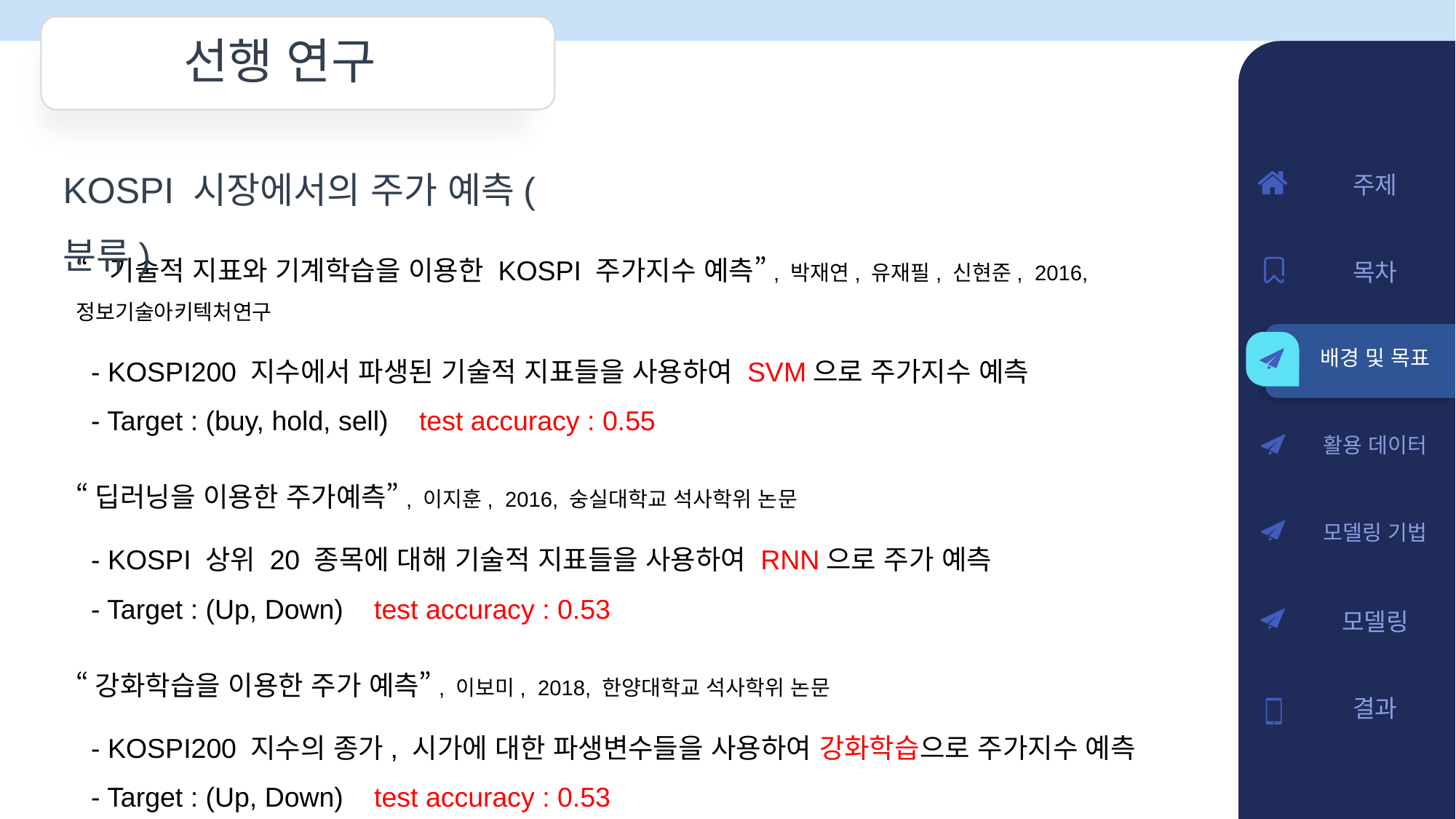

선행 연구

KOSPI 시장에서의 주가 예측(분류)
주제

목차

배경 및 목표

활용 데이터

모델링 기법

모델링

결과

“기술적 지표와 기계학습을 이용한 KOSPI 주가지수 예측”, 박재연, 유재필, 신현준,  2016, 정보기술아키텍처연구

  - KOSPI200 지수에서 파생된 기술적 지표들을 사용하여 SVM으로 주가지수 예측
  - Target : (buy, hold, sell)    test accuracy : 0.55

“딥러닝을 이용한 주가예측”, 이지훈,  2016, 숭실대학교 석사학위 논문

  - KOSPI 상위 20 종목에 대해 기술적 지표들을 사용하여 RNN으로 주가 예측
  - Target : (Up, Down)    test accuracy : 0.53

“강화학습을 이용한 주가 예측”, 이보미,  2018, 한양대학교 석사학위 논문

  - KOSPI200 지수의 종가, 시가에 대한 파생변수들을 사용하여 강화학습으로 주가지수 예측
  - Target : (Up, Down)    test accuracy : 0.53